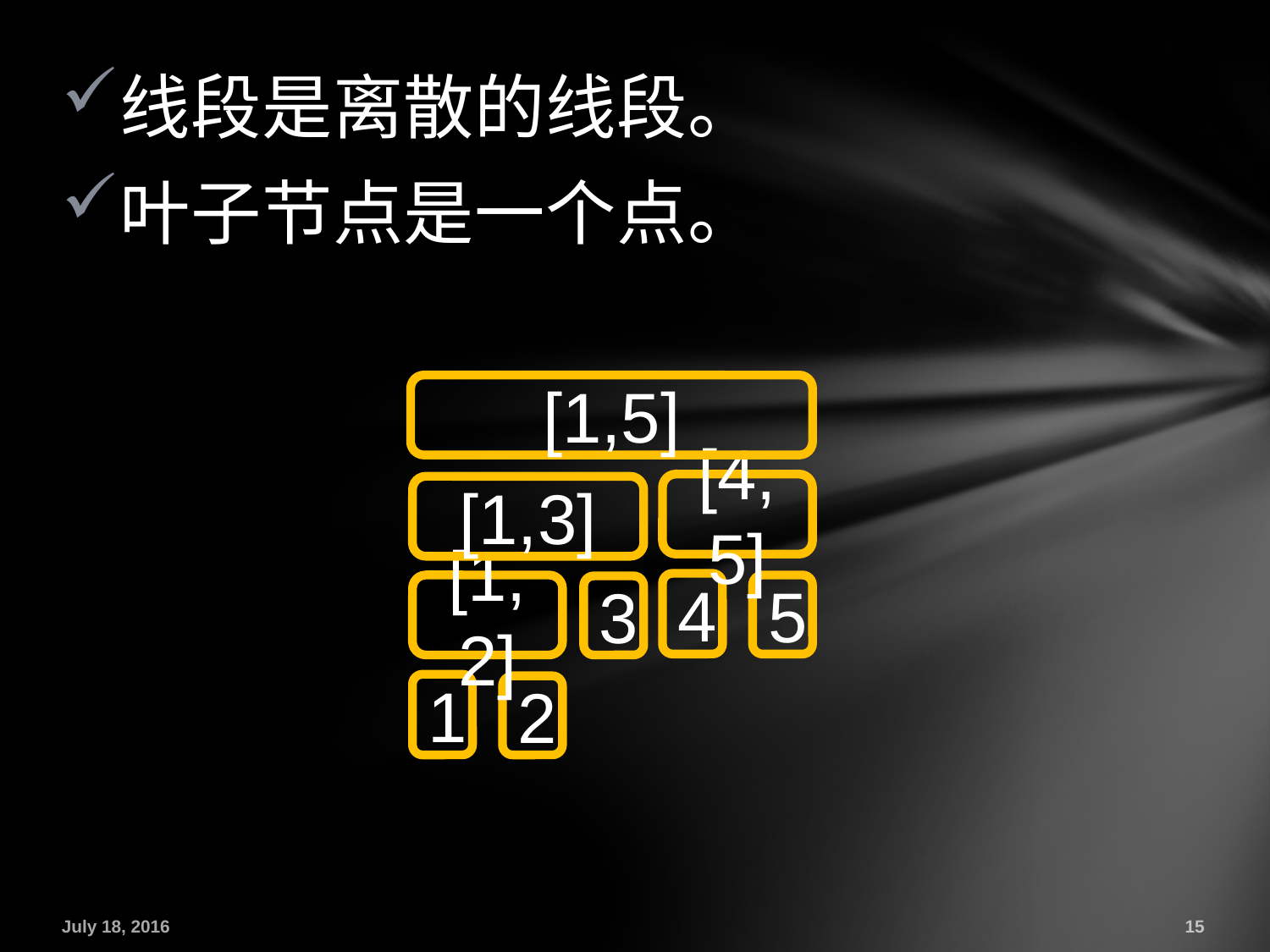

线段是离散的线段。
叶子节点是一个点。
[1,5]
[4,5]
[1,3]
4
[1,2]
5
3
1
2
July 18, 2016

15